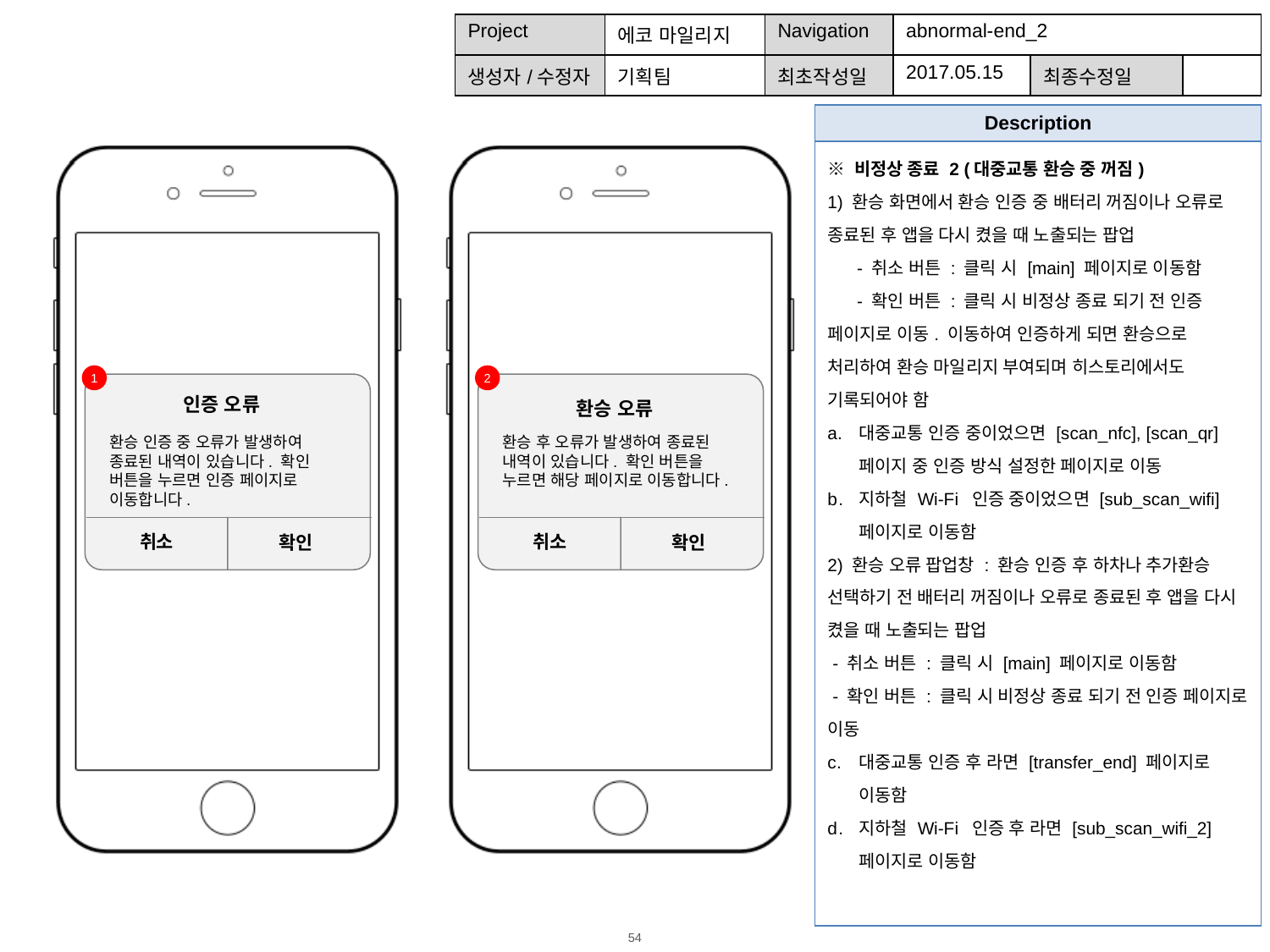

| Project | 에코 마일리지 | Navigation | abnormal-end\_2 |  |  |
| --- | --- | --- | --- | --- | --- |
| 생성자/수정자 | 기획팀 | 최초작성일 | 2017.05.15 | 최종수정일 |  |
| Description |
| --- |
| ※ 비정상 종료 2 (대중교통 환승 중 꺼짐) 1) 환승 화면에서 환승 인증 중 배터리 꺼짐이나 오류로 종료된 후 앱을 다시 켰을 때 노출되는 팝업 - 취소 버튼 : 클릭 시 [main] 페이지로 이동함 - 확인 버튼 : 클릭 시 비정상 종료 되기 전 인증 페이지로 이동. 이동하여 인증하게 되면 환승으로 처리하여 환승 마일리지 부여되며 히스토리에서도 기록되어야 함 대중교통 인증 중이었으면 [scan\_nfc], [scan\_qr] 페이지 중 인증 방식 설정한 페이지로 이동 지하철 Wi-Fi 인증 중이었으면 [sub\_scan\_wifi] 페이지로 이동함 2) 환승 오류 팝업창 : 환승 인증 후 하차나 추가환승 선택하기 전 배터리 꺼짐이나 오류로 종료된 후 앱을 다시 켰을 때 노출되는 팝업 - 취소 버튼 : 클릭 시 [main] 페이지로 이동함 - 확인 버튼 : 클릭 시 비정상 종료 되기 전 인증 페이지로 이동 대중교통 인증 후 라면 [transfer\_end] 페이지로 이동함 지하철 Wi-Fi 인증 후 라면 [sub\_scan\_wifi\_2] 페이지로 이동함 |
2
1

인증 오류
환승 오류
환승 후 오류가 발생하여 종료된 내역이 있습니다. 확인 버튼을 누르면 해당 페이지로 이동합니다.
환승 인증 중 오류가 발생하여 종료된 내역이 있습니다. 확인 버튼을 누르면 인증 페이지로 이동합니다.
성공확률 50%
성공확률 50%
취소
취소
확인
확인